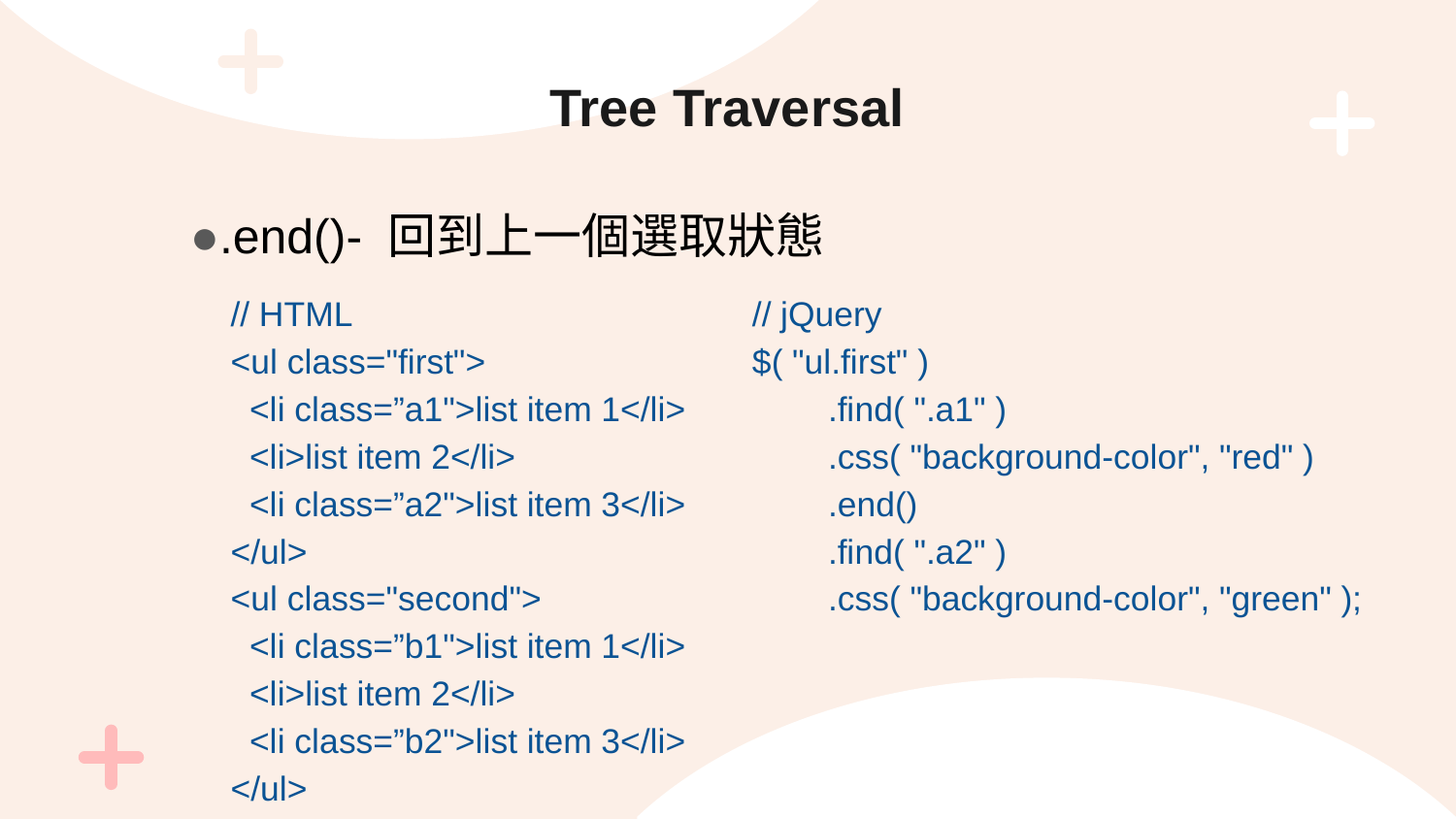

# Tree Traversal
●.end()- 回到上一個選取狀態

// HTML
<ul class="first">
  <li class=”a1">list item 1</li>
  <li>list item 2</li>
  <li class=”a2">list item 3</li>
</ul>
<ul class="second">
  <li class=”b1">list item 1</li>
  <li>list item 2</li>
  <li class=”b2">list item 3</li>
</ul>

// jQuery
$( "ul.first" )
        .find( ".a1" )
        .css( "background-color", "red" )
        .end()
        .find( ".a2" )
        .css( "background-color", "green" );